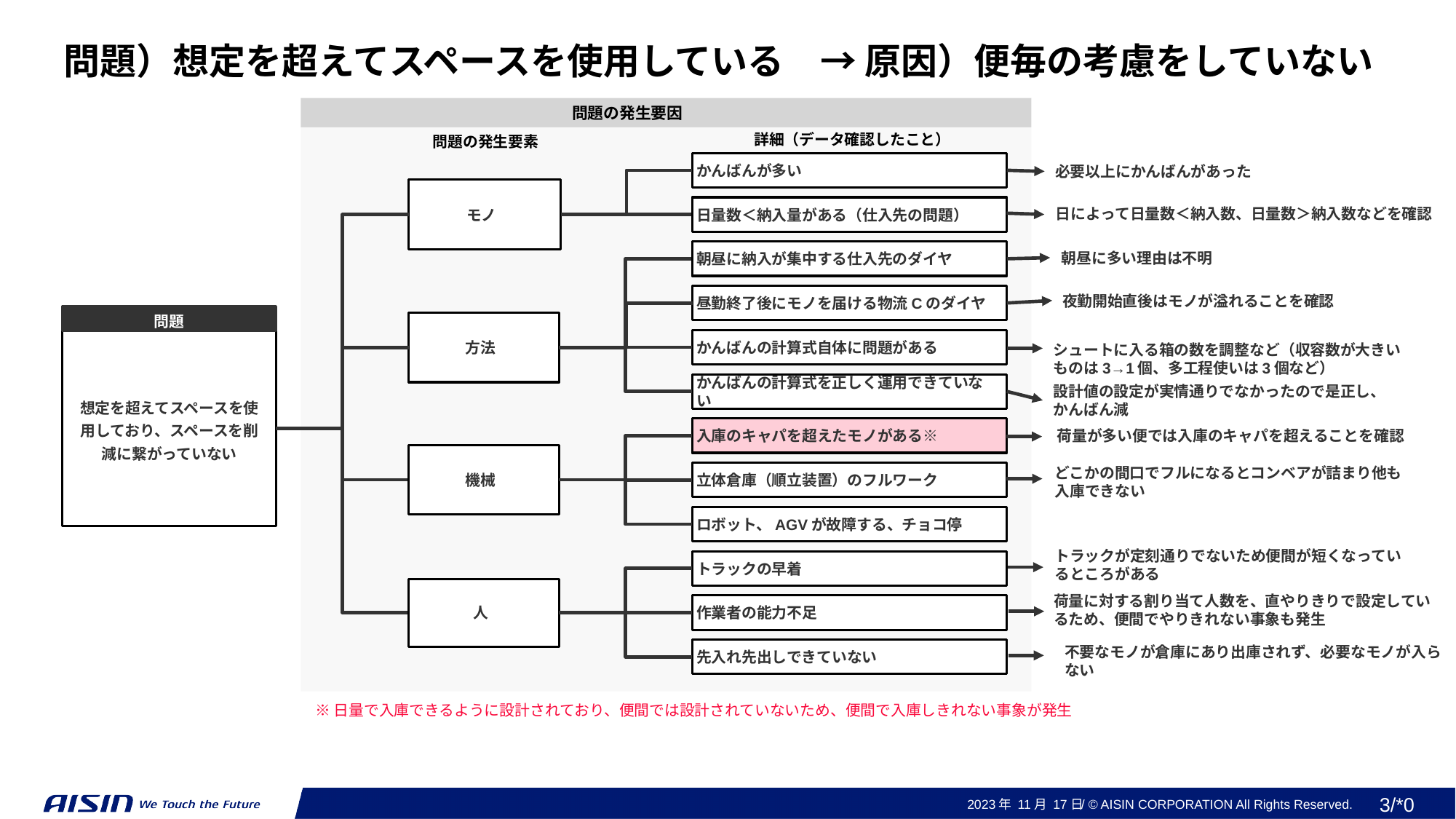

問題）想定を超えてスペースを使用している　→ 原因）便毎の考慮をしていない

問題の発生要因
詳細（データ確認したこと）
問題の発生要素

かんばんが多い
必要以上にかんばんがあった
モノ
日量数＜納入量がある（仕入先の問題）
日によって日量数＜納入数、日量数＞納入数などを確認
朝昼に納入が集中する仕入先のダイヤ
朝昼に多い理由は不明
昼勤終了後にモノを届ける物流Cのダイヤ
夜勤開始直後はモノが溢れることを確認
問題
方法
かんばんの計算式自体に問題がある
想定を超えてスペースを使用しており、スペースを削減に繋がっていない
シュートに入る箱の数を調整など（収容数が大きいものは3→1個、多工程使いは3個など）
かんばんの計算式を正しく運用できていない
設計値の設定が実情通りでなかったので是正し、
かんばん減
入庫のキャパを超えたモノがある※
荷量が多い便では入庫のキャパを超えることを確認
機械
どこかの間口でフルになるとコンベアが詰まり他も入庫できない
立体倉庫（順立装置）のフルワーク
ロボット、AGVが故障する、チョコ停
トラックが定刻通りでないため便間が短くなっているところがある
トラックの早着
人
荷量に対する割り当て人数を、直やりきりで設定しているため、便間でやりきれない事象も発生
作業者の能力不足
不要なモノが倉庫にあり出庫されず、必要なモノが入らない
先入れ先出しできていない
※日量で入庫できるように設計されており、便間では設計されていないため、便間で入庫しきれない事象が発生
2023年 11月 17日